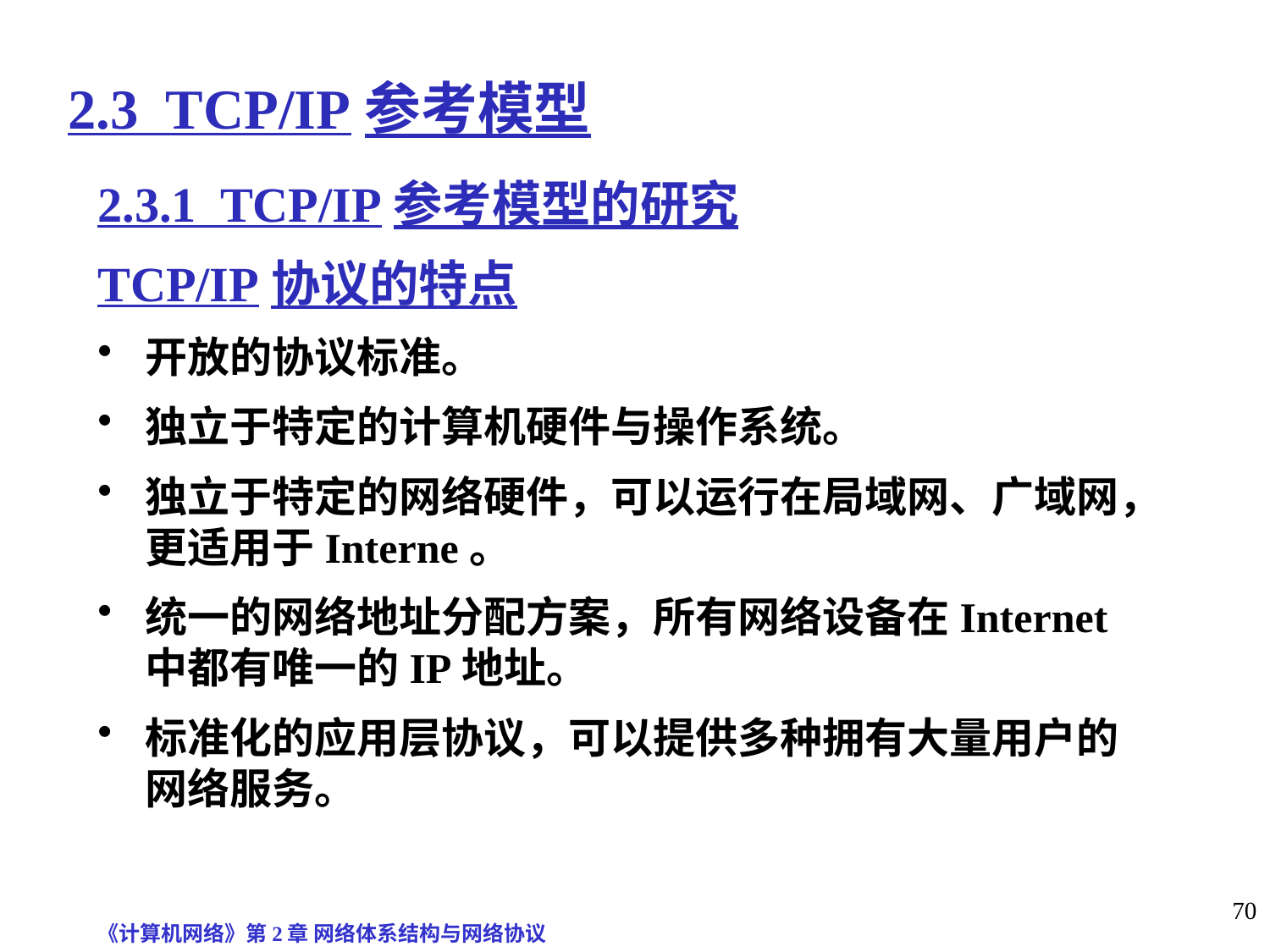

# 2.3  TCP/IP参考模型
2.3.1  TCP/IP参考模型的研究
TCP/IP协议的特点
开放的协议标准。
独立于特定的计算机硬件与操作系统。
独立于特定的网络硬件，可以运行在局域网、广域网，更适用于Interne。
统一的网络地址分配方案，所有网络设备在Internet中都有唯一的IP地址。
标准化的应用层协议，可以提供多种拥有大量用户的网络服务。

《计算机网络》第2章 网络体系结构与网络协议
70